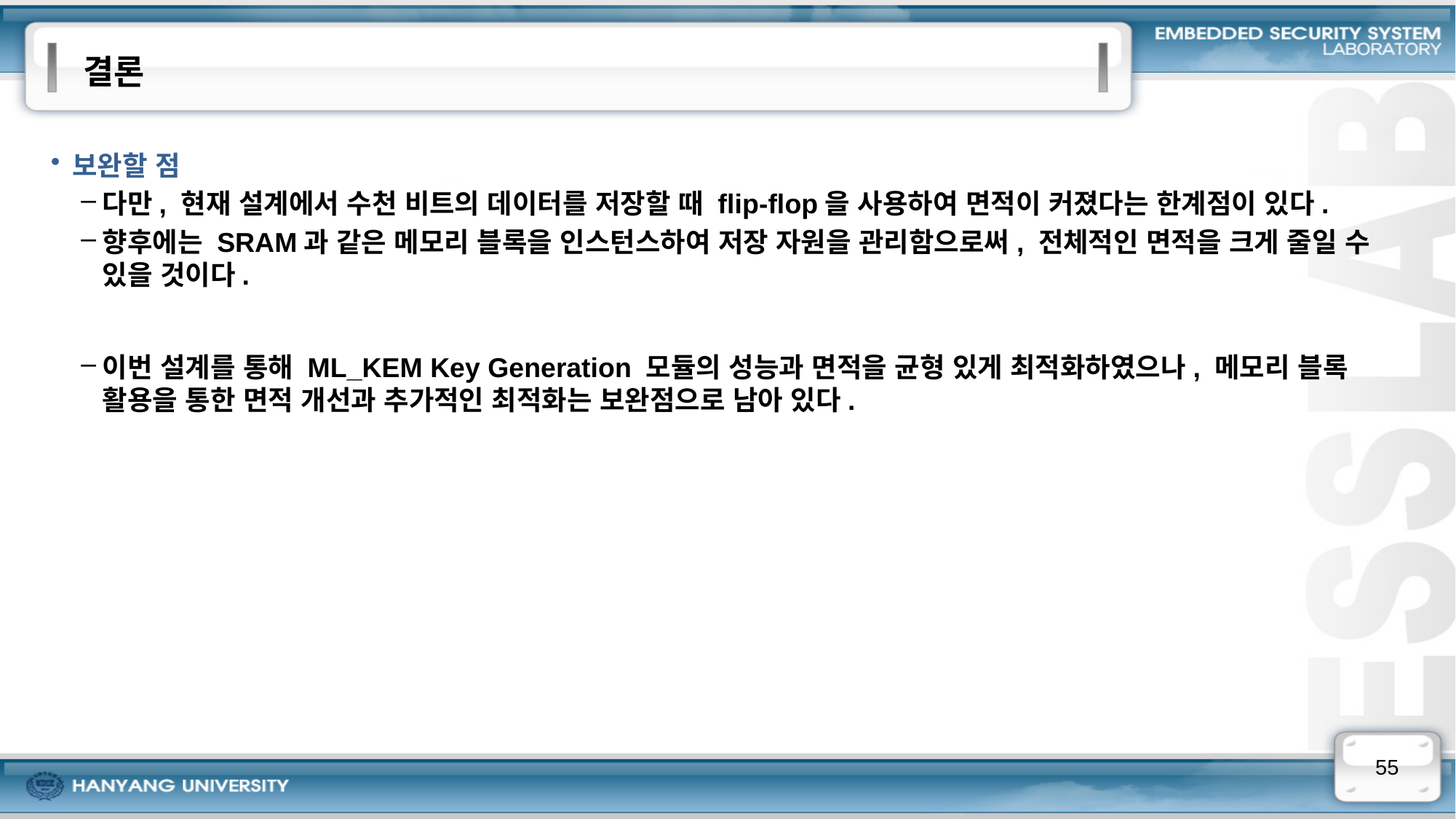

# 결론
보완할 점
다만, 현재 설계에서 수천 비트의 데이터를 저장할 때 flip-flop을 사용하여 면적이 커졌다는 한계점이 있다.
향후에는 SRAM과 같은 메모리 블록을 인스턴스하여 저장 자원을 관리함으로써, 전체적인 면적을 크게 줄일 수 있을 것이다.

이번 설계를 통해 ML_KEM Key Generation 모듈의 성능과 면적을 균형 있게 최적화하였으나, 메모리 블록 활용을 통한 면적 개선과 추가적인 최적화는 보완점으로 남아 있다.
55